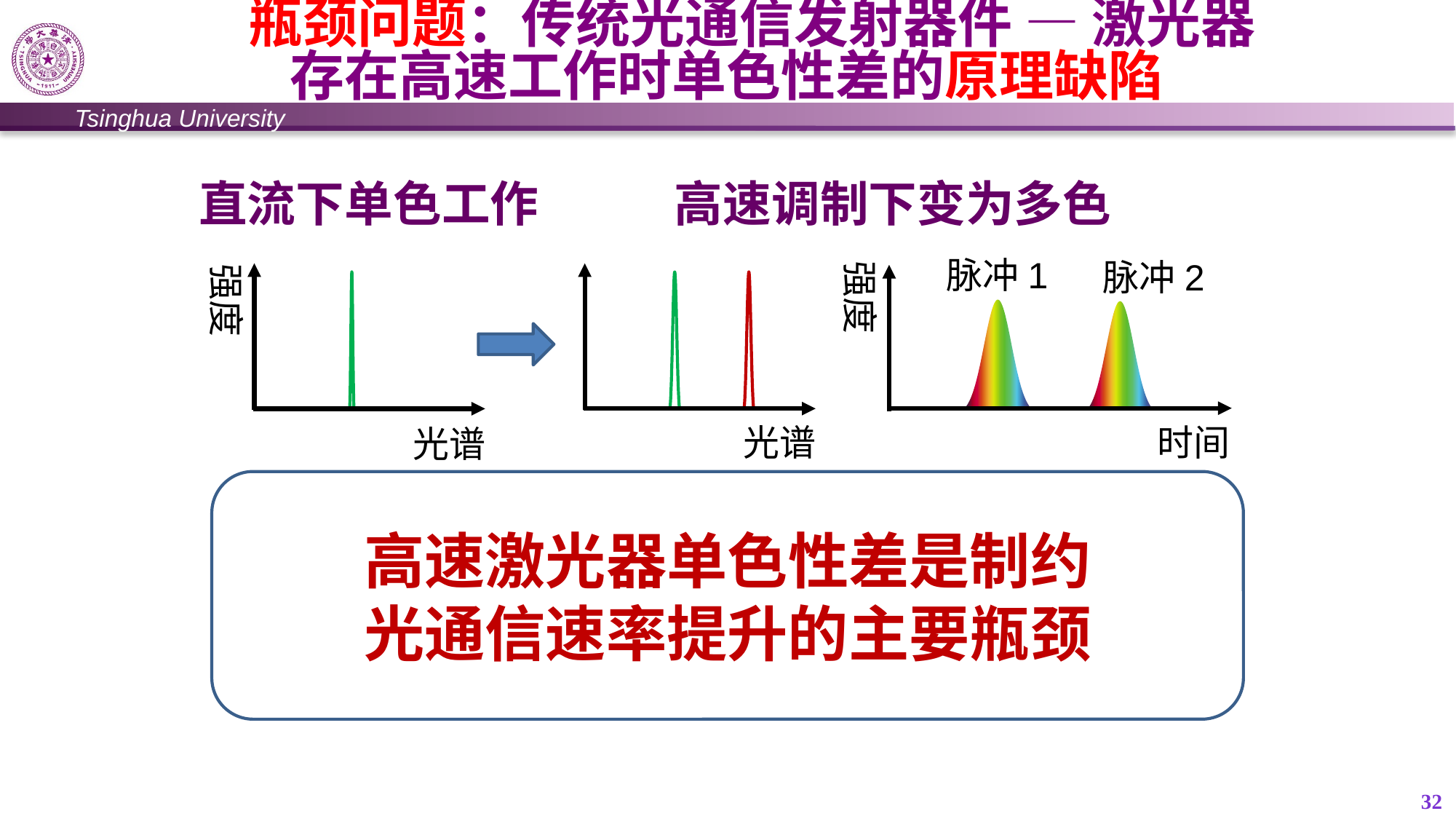

# 瓶颈问题：传统光通信发射器件 — 激光器 存在高速工作时单色性差的原理缺陷
强度
脉冲1
脉冲2

时间
直流下单色工作
高速调制下变为多色

光谱
强度
光谱

强度
高速激光器单色性差是制约
光通信速率提升的主要瓶颈
传输后
信噪比严重恶化
信号功率

传输后
脉冲1
脉冲2

时间域
带宽
32